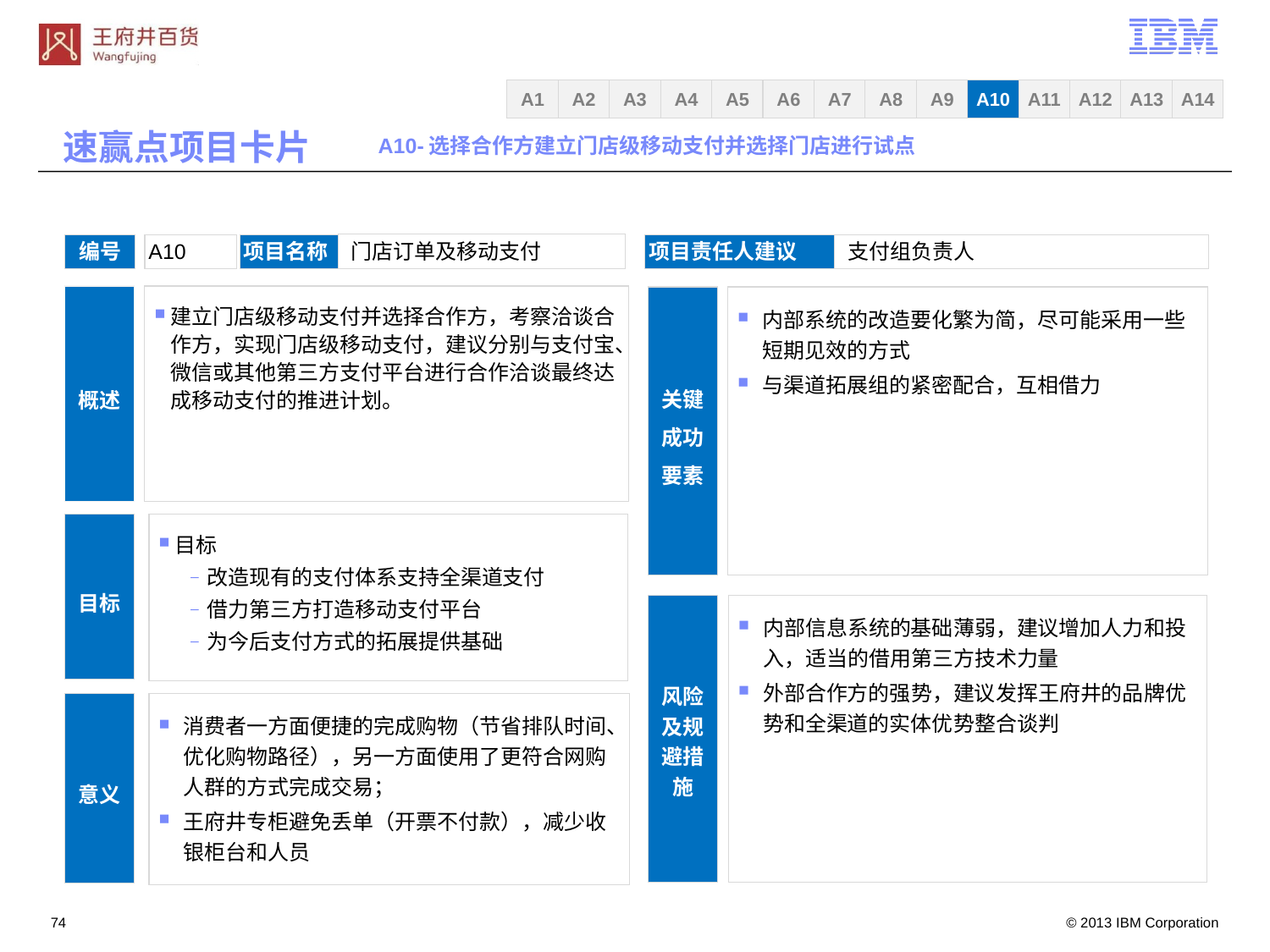

A3
A4
A5
A6
A7
A8
A9
A10
A11
A12
A13
A14
A1
A2
速赢点项目卡片
A10-选择合作方建立门店级移动支付并选择门店进行试点
  门店订单及移动支付
编号
A10
项目名称
项目责任人建议
 支付组负责人
建立门店级移动支付并选择合作方，考察洽谈合作方，实现门店级移动支付，建议分别与支付宝、微信或其他第三方支付平台进行合作洽谈最终达成移动支付的推进计划。
概述
关键成功要素
内部系统的改造要化繁为简，尽可能采用一些短期见效的方式
与渠道拓展组的紧密配合，互相借力
目标
改造现有的支付体系支持全渠道支付
借力第三方打造移动支付平台
为今后支付方式的拓展提供基础
目标
风险及规避措施
内部信息系统的基础薄弱，建议增加人力和投入，适当的借用第三方技术力量
外部合作方的强势，建议发挥王府井的品牌优势和全渠道的实体优势整合谈判
消费者一方面便捷的完成购物（节省排队时间、优化购物路径），另一方面使用了更符合网购人群的方式完成交易；
王府井专柜避免丢单（开票不付款），减少收银柜台和人员
意义
74